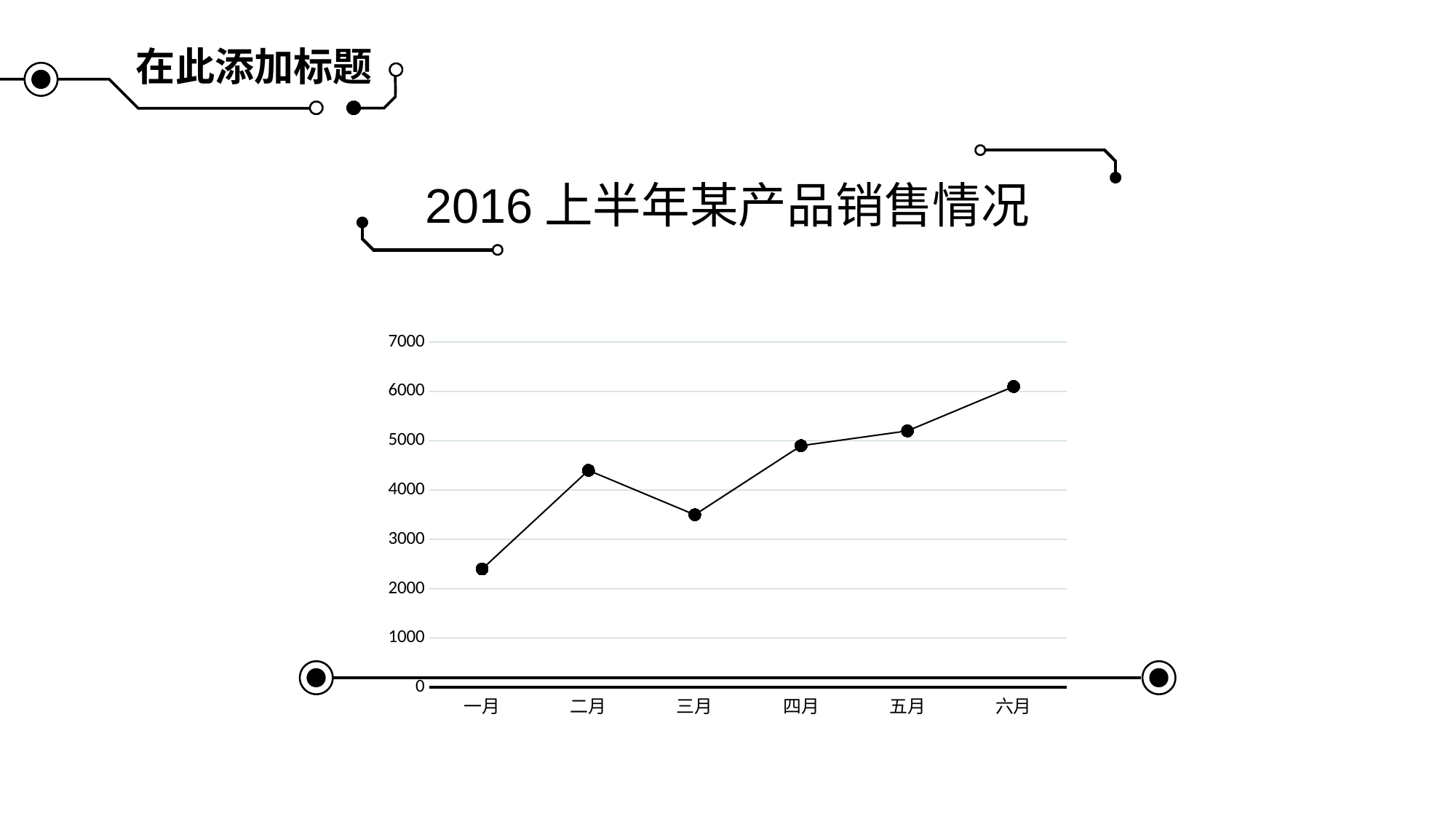

在此添加标题

2016上半年某产品销售情况

### Chart

| Category | 系列 2 |
|---|---|
| 一月 | 2400.0 |
| 二月 | 4400.0 |
| 三月 | 3500.0 |
| 四月 | 4900.0 |
| 五月 | 5200.0 |
| 六月 | 6100.0 |